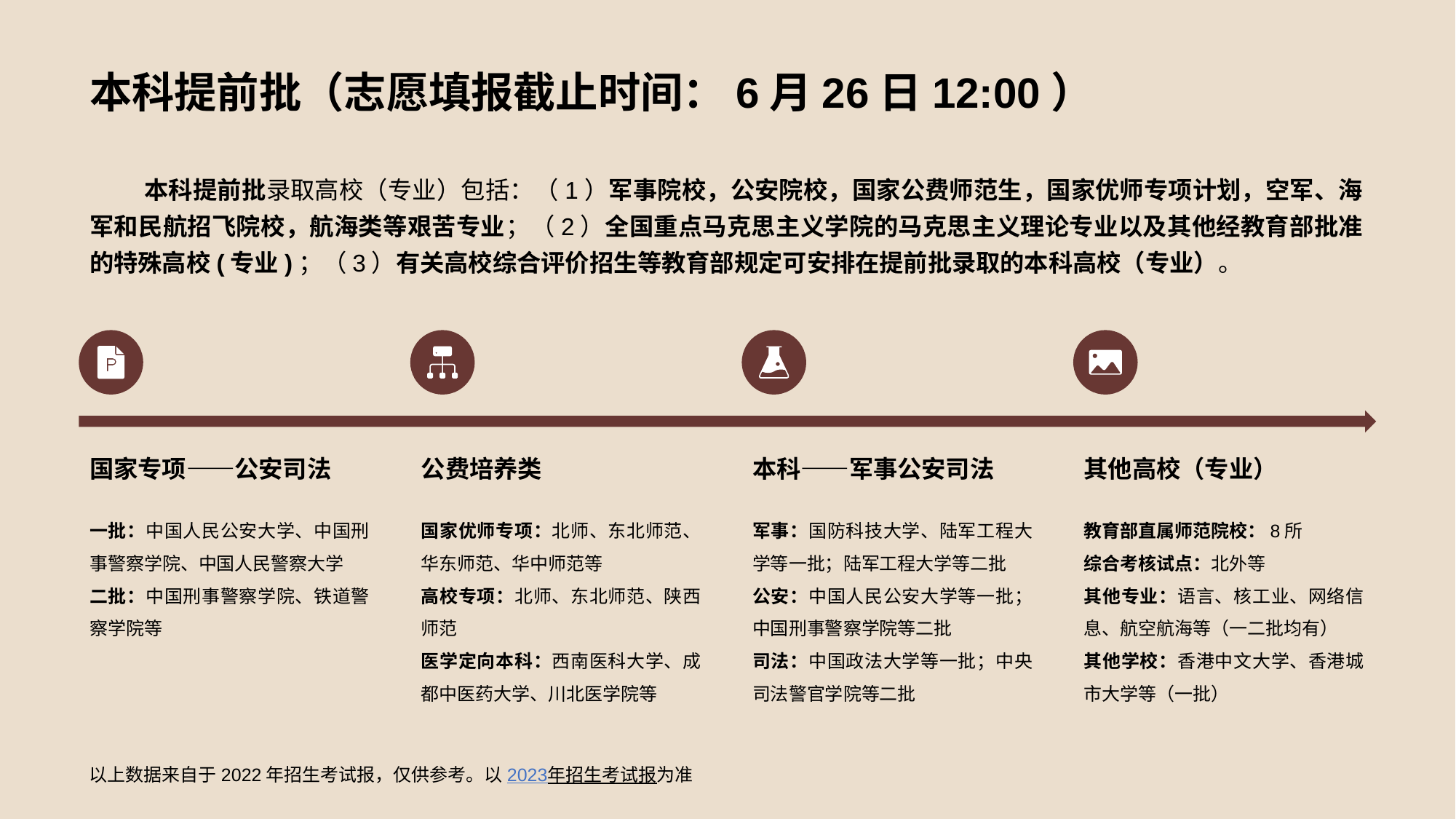

# 本科提前批（志愿填报截止时间：6月26日12:00）
本科提前批录取高校（专业）包括：（1）军事院校，公安院校，国家公费师范生，国家优师专项计划，空军、海军和民航招飞院校，航海类等艰苦专业；（2）全国重点马克思主义学院的马克思主义理论专业以及其他经教育部批准的特殊高校(专业)；（3）有关高校综合评价招生等教育部规定可安排在提前批录取的本科高校（专业）。

国家专项——公安司法
公费培养类
本科——军事公安司法
其他高校（专业）
一批：中国人民公安大学、中国刑事警察学院、中国人民警察大学
二批：中国刑事警察学院、铁道警察学院等
国家优师专项：北师、东北师范、华东师范、华中师范等
高校专项：北师、东北师范、陕西师范
医学定向本科：西南医科大学、成都中医药大学、川北医学院等
军事：国防科技大学、陆军工程大学等一批；陆军工程大学等二批
公安：中国人民公安大学等一批；中国刑事警察学院等二批
司法：中国政法大学等一批；中央司法警官学院等二批
教育部直属师范院校：8所
综合考核试点：北外等
其他专业：语言、核工业、网络信息、航空航海等（一二批均有）
其他学校：香港中文大学、香港城市大学等（一批）
以上数据来自于2022年招生考试报，仅供参考。以2023年招生考试报为准